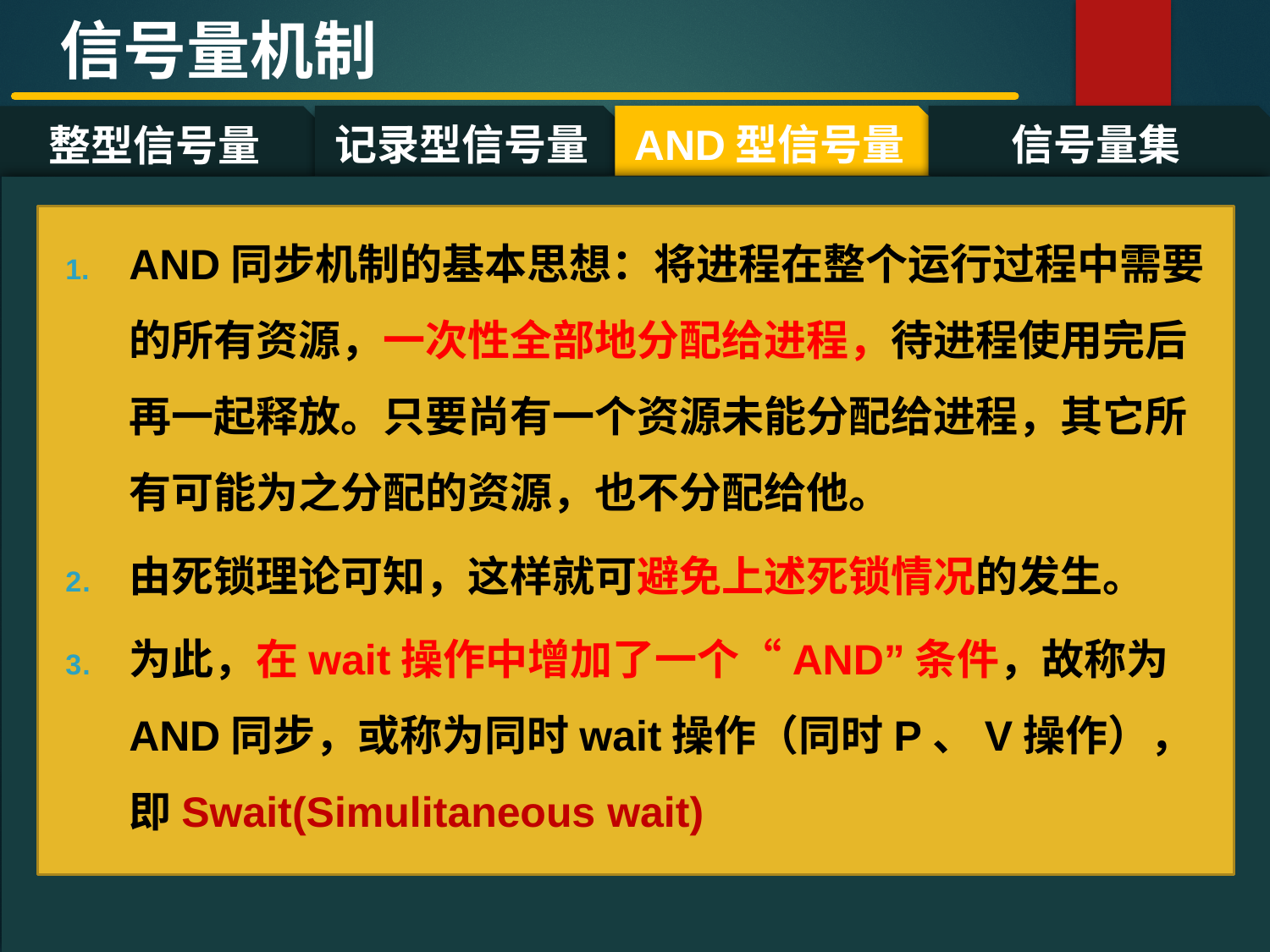

信号量机制
记录型信号量
AND型信号量
信号量集
整型信号量
#
AND同步机制的基本思想：将进程在整个运行过程中需要的所有资源，一次性全部地分配给进程，待进程使用完后再一起释放。只要尚有一个资源未能分配给进程，其它所有可能为之分配的资源，也不分配给他。
由死锁理论可知，这样就可避免上述死锁情况的发生。
为此，在wait操作中增加了一个“AND”条件，故称为AND同步，或称为同时wait操作（同时P、V操作），即Swait(Simulitaneous wait)